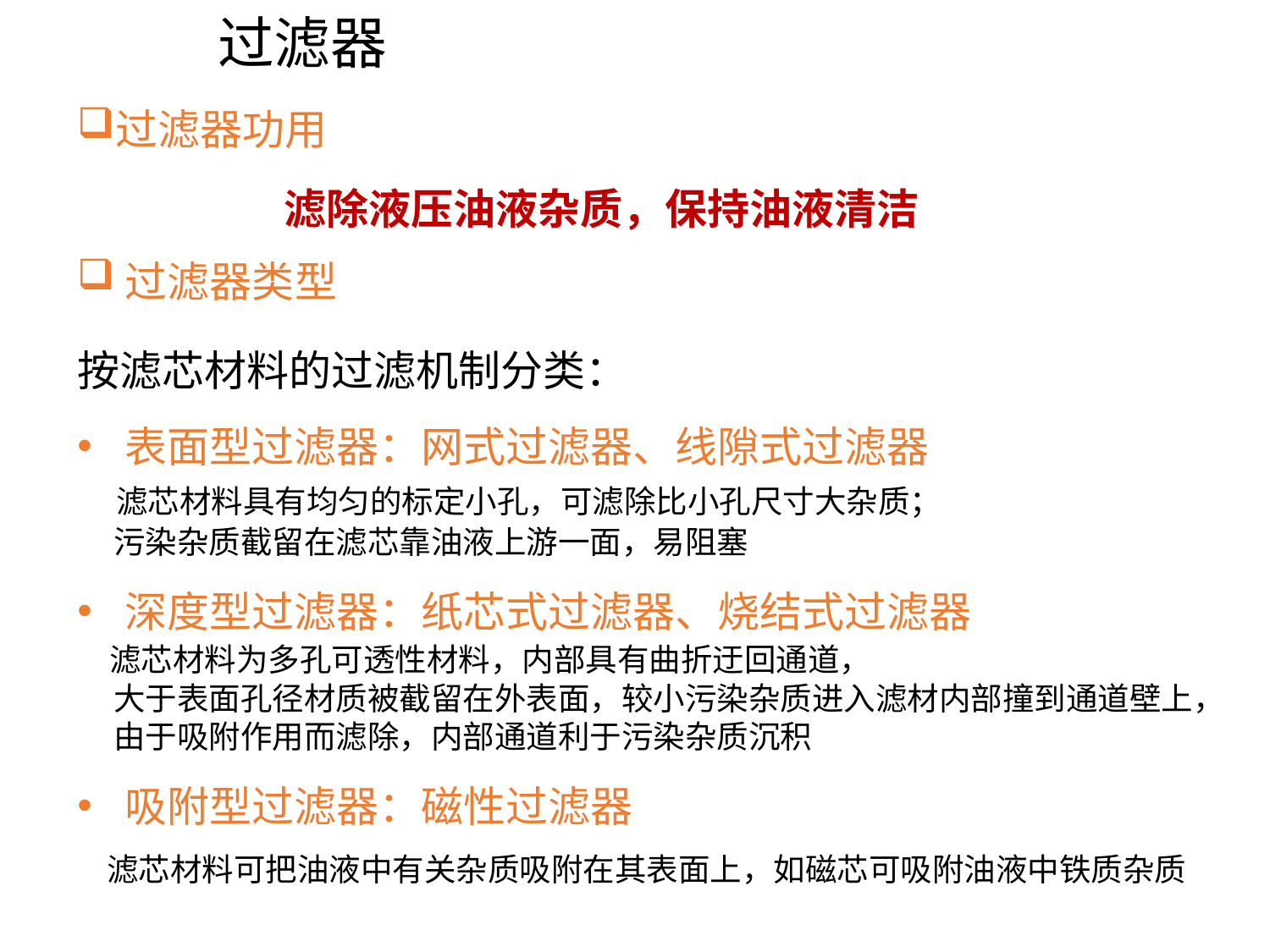

# 过滤器
过滤器功用
滤除液压油液杂质，保持油液清洁
过滤器类型
按滤芯材料的过滤机制分类：
表面型过滤器：网式过滤器、线隙式过滤器
   滤芯材料具有均匀的标定小孔，可滤除比小孔尺寸大杂质；
    污染杂质截留在滤芯靠油液上游一面，易阻塞
深度型过滤器：纸芯式过滤器、烧结式过滤器
   滤芯材料为多孔可透性材料，内部具有曲折迂回通道，
    大于表面孔径材质被截留在外表面，较小污染杂质进入滤材内部撞到通道壁上，
    由于吸附作用而滤除，内部通道利于污染杂质沉积
吸附型过滤器：磁性过滤器
   滤芯材料可把油液中有关杂质吸附在其表面上，如磁芯可吸附油液中铁质杂质